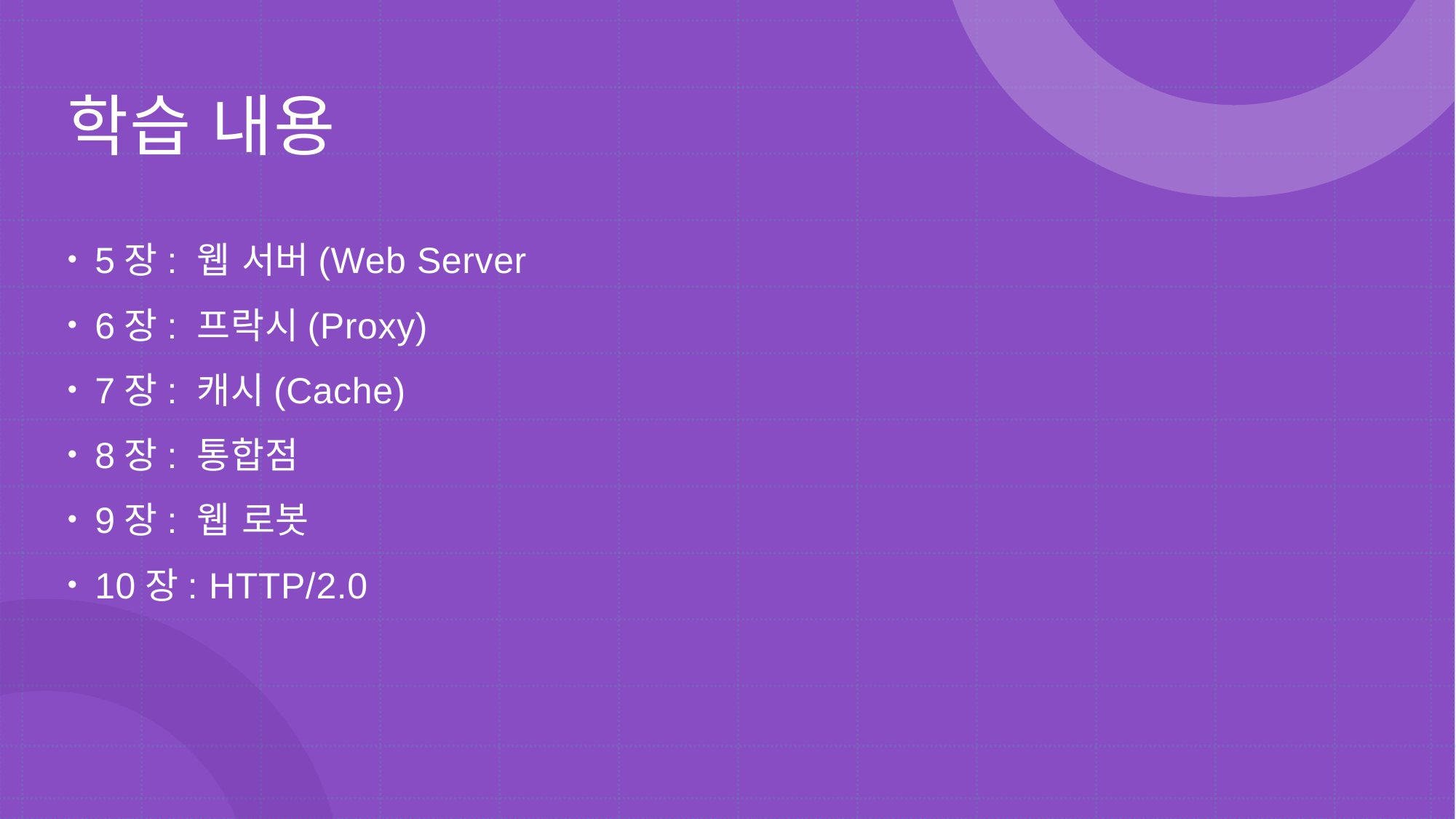

# 학습 내용
5장: 웹 서버(Web Server
6장: 프락시(Proxy)
7장: 캐시(Cache)
8장: 통합점
9장: 웹 로봇
10장: HTTP/2.0